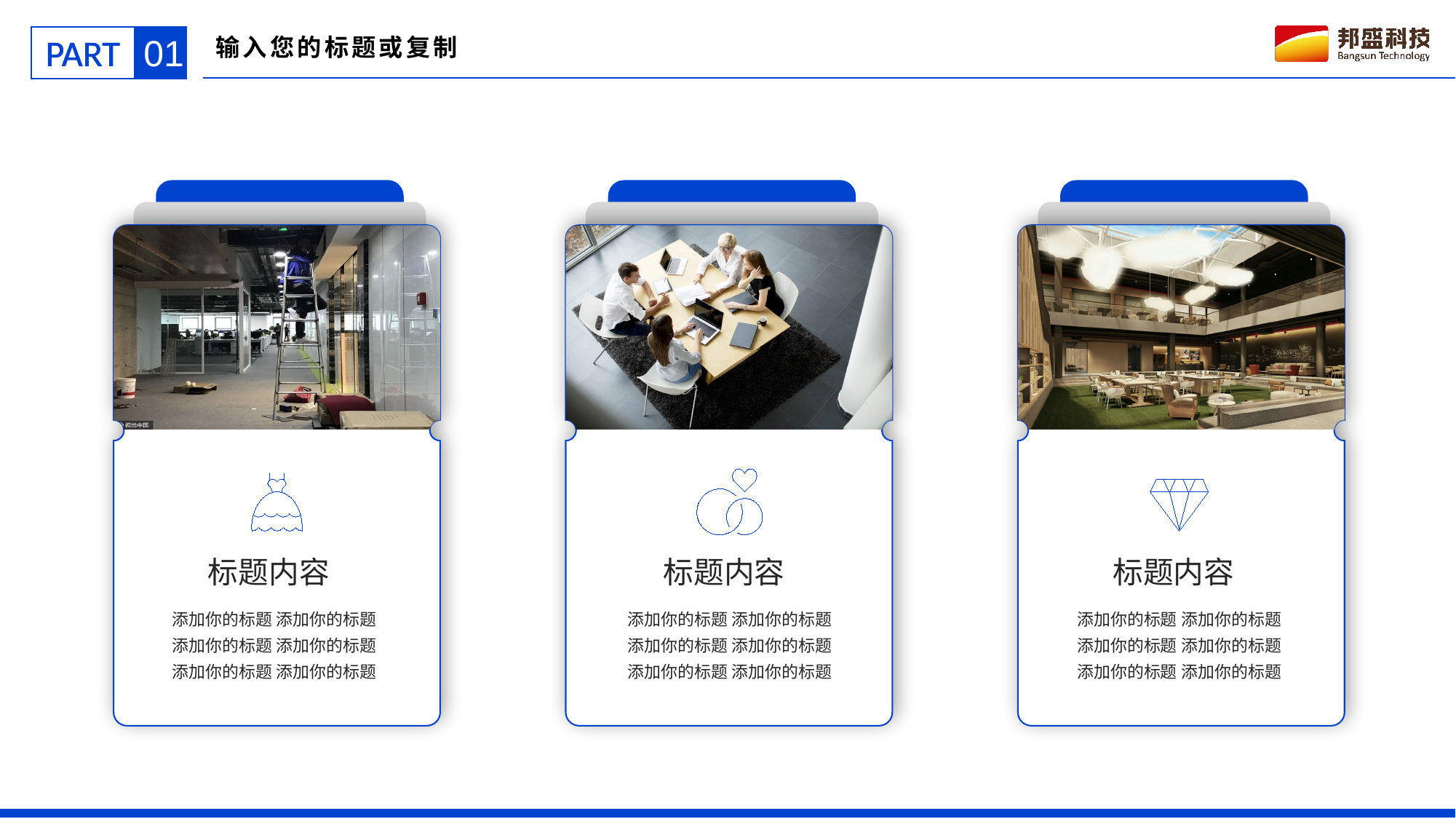

01
PART
输入您的标题或复制

标题内容
添加你的标题 添加你的标题 添加你的标题 添加你的标题 添加你的标题 添加你的标题
标题内容
添加你的标题 添加你的标题 添加你的标题 添加你的标题 添加你的标题 添加你的标题
标题内容
添加你的标题 添加你的标题 添加你的标题 添加你的标题 添加你的标题 添加你的标题